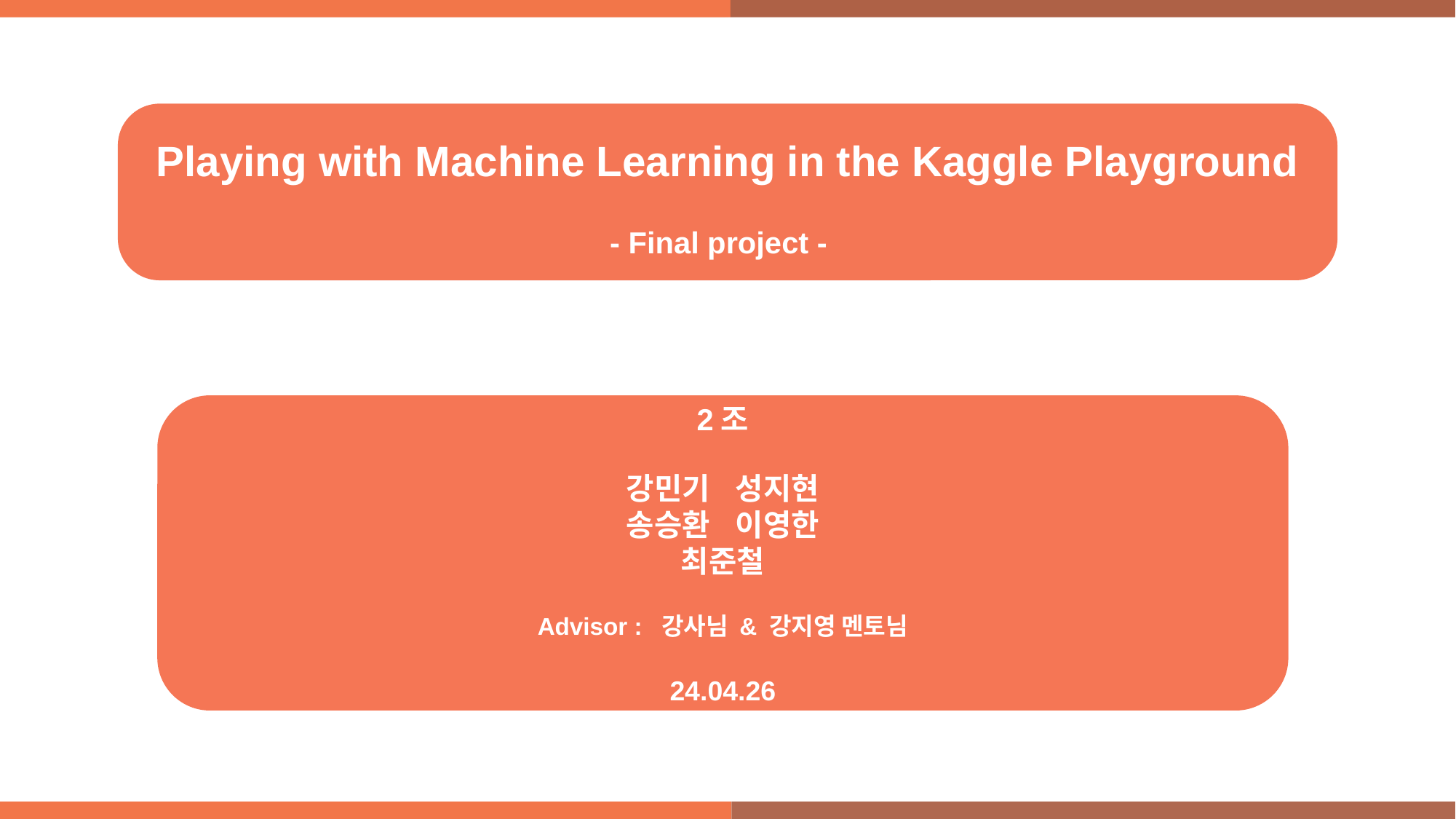

Playing with Machine Learning in the Kaggle Playground
- Final project -
2조

강민기	성지현
송승환	이영한
최준철

Advisor :  강사님 & 강지영 멘토님

24.04.26